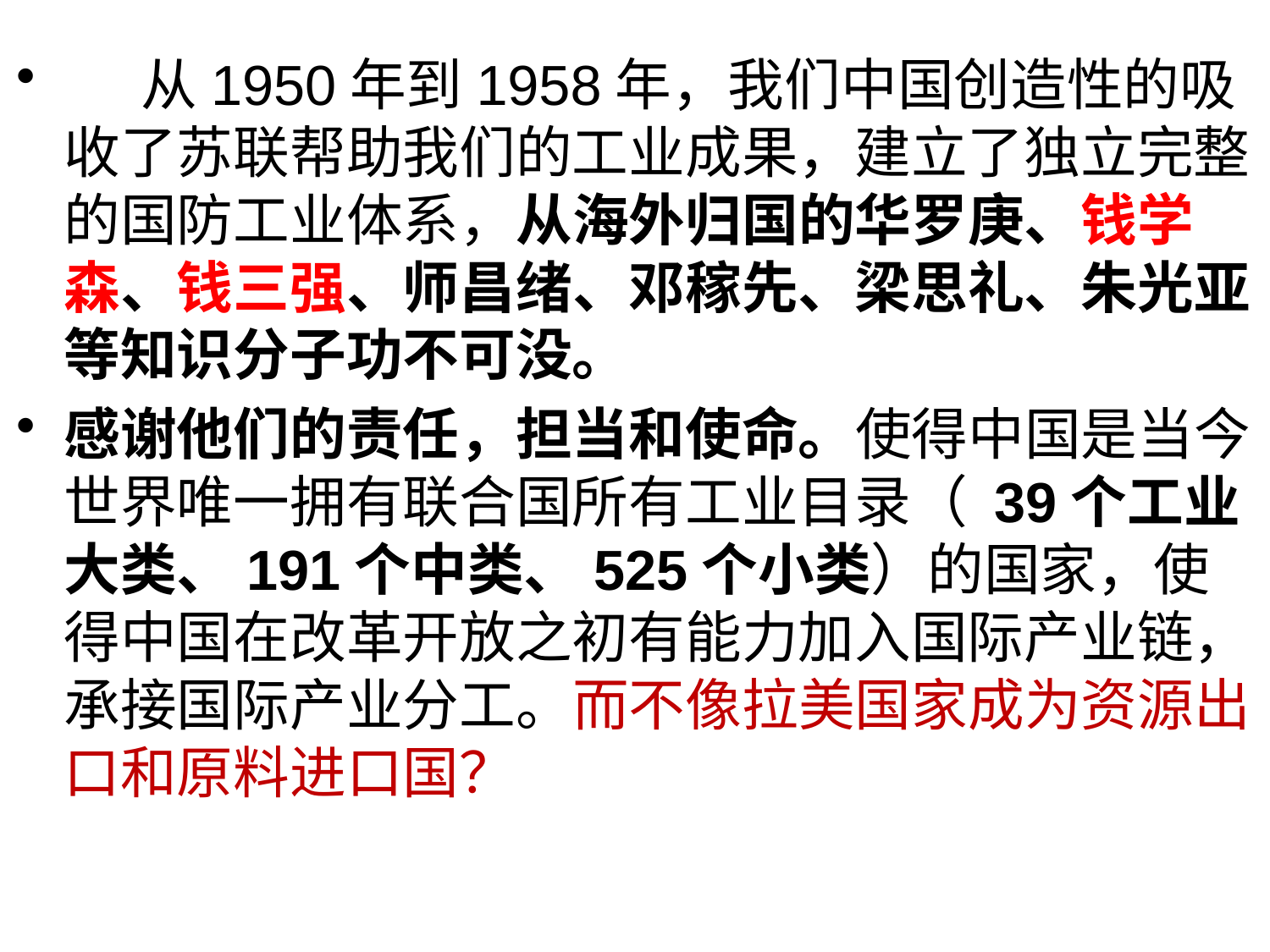

从1950年到1958年，我们中国创造性的吸收了苏联帮助我们的工业成果，建立了独立完整的国防工业体系，从海外归国的华罗庚、钱学森、钱三强、师昌绪、邓稼先、梁思礼、朱光亚等知识分子功不可没。
感谢他们的责任，担当和使命。使得中国是当今世界唯一拥有联合国所有工业目录（ 39个工业大类、191个中类、525个小类）的国家，使得中国在改革开放之初有能力加入国际产业链，承接国际产业分工。而不像拉美国家成为资源出口和原料进口国？